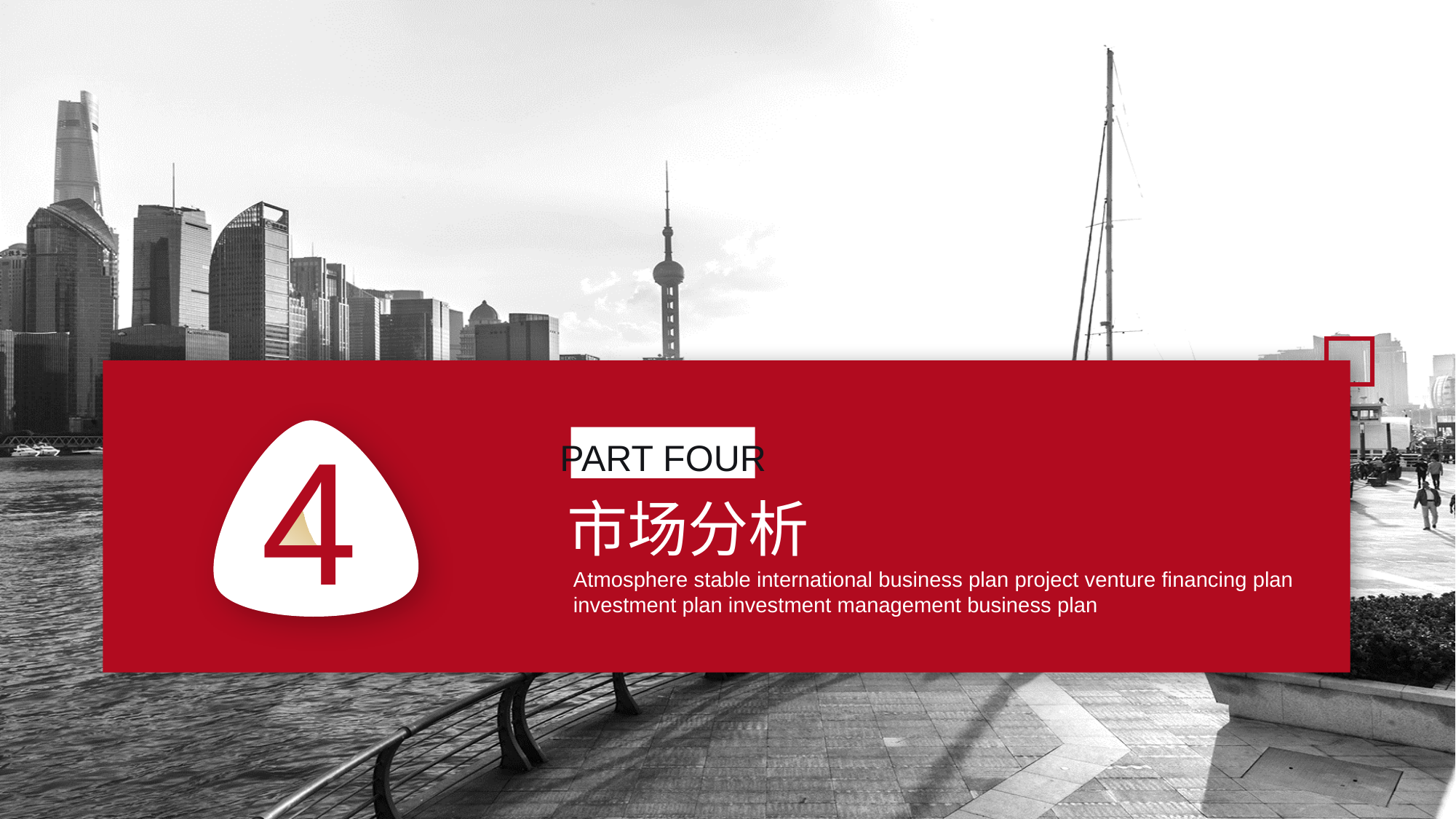

10

4

PART FOUR

市场分析
Atmosphere stable international business plan project venture financing plan investment plan investment management business plan